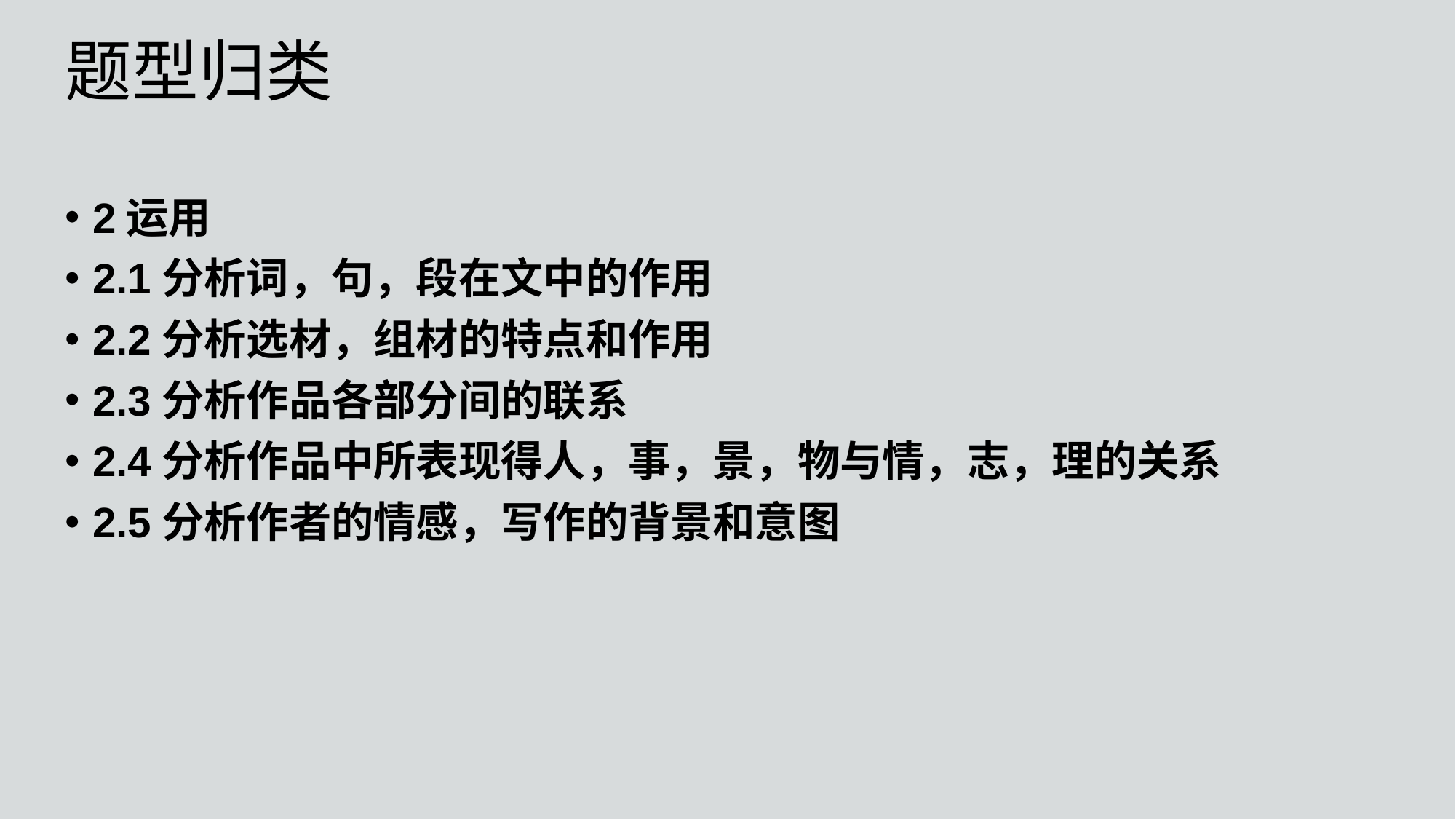

题型归类
2运用
2.1分析词，句，段在文中的作用
2.2分析选材，组材的特点和作用
2.3分析作品各部分间的联系
2.4分析作品中所表现得人，事，景，物与情，志，理的关系
2.5分析作者的情感，写作的背景和意图